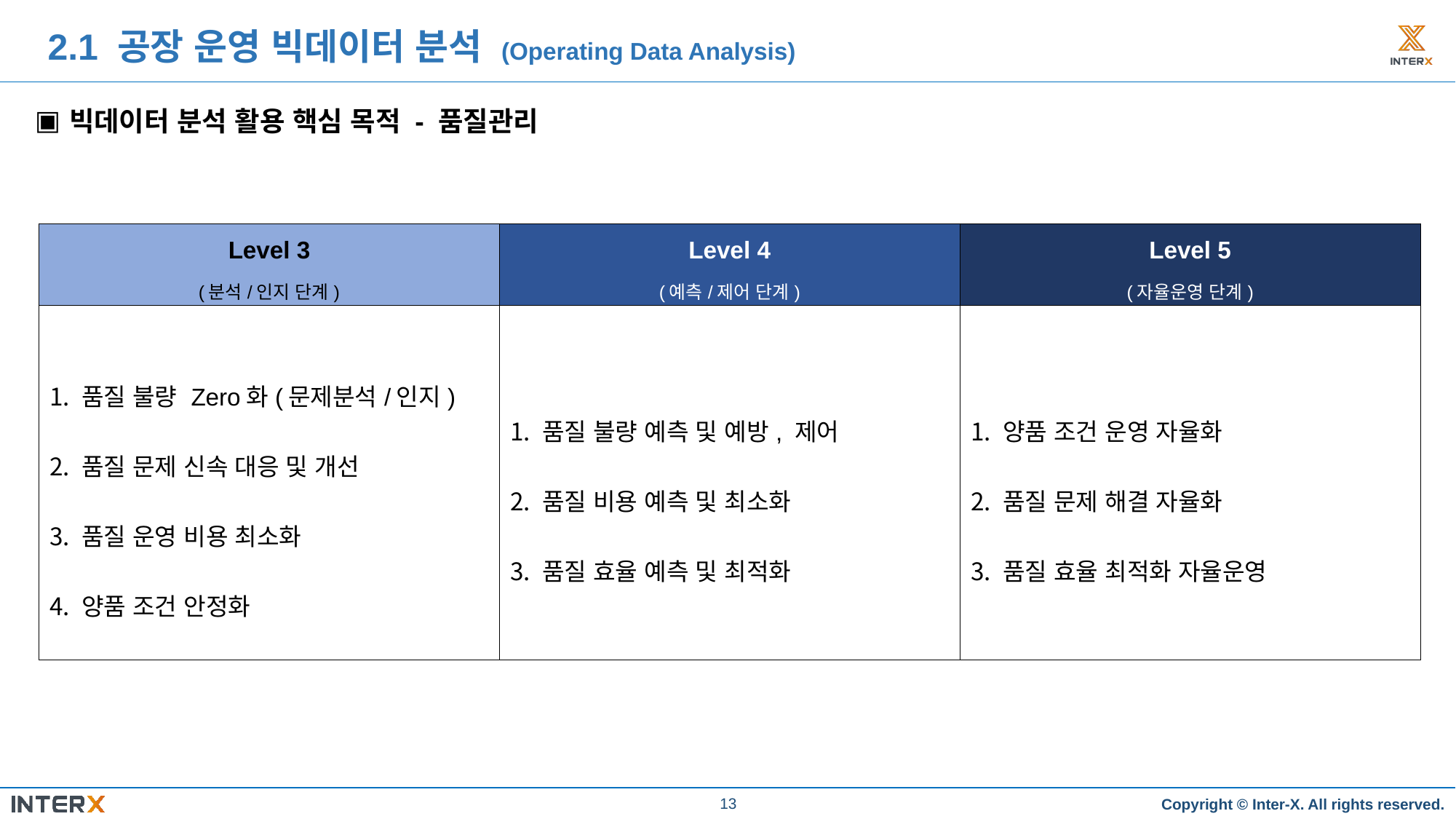

2.1 공장 운영 빅데이터 분석 (Operating Data Analysis)
빅데이터 분석 활용 핵심 목적 - 품질관리
| Level 3 (분석/인지 단계) | Level 4 (예측/제어 단계) | Level 5 (자율운영 단계) |
| --- | --- | --- |
| 품질 불량 Zero화(문제분석/인지) 품질 문제 신속 대응 및 개선 품질 운영 비용 최소화 양품 조건 안정화 | 품질 불량 예측 및 예방, 제어 품질 비용 예측 및 최소화 품질 효율 예측 및 최적화 | 양품 조건 운영 자율화 품질 문제 해결 자율화 품질 효율 최적화 자율운영 |